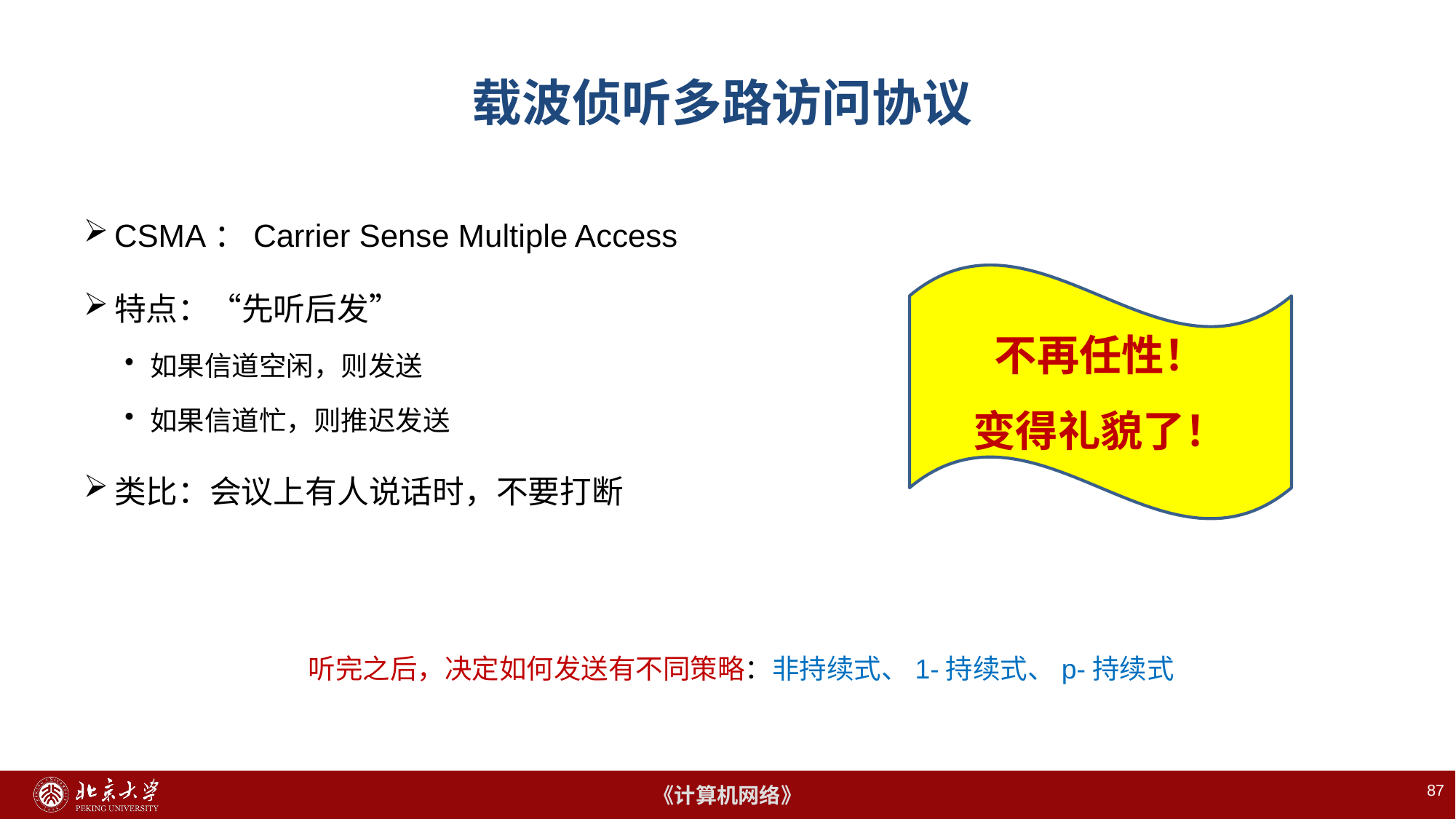

# 载波侦听多路访问协议
CSMA：Carrier Sense Multiple Access
特点：“先听后发”
如果信道空闲，则发送
如果信道忙，则推迟发送
类比：会议上有人说话时，不要打断
不再任性！
变得礼貌了！
听完之后，决定如何发送有不同策略：非持续式、1-持续式、p-持续式
87